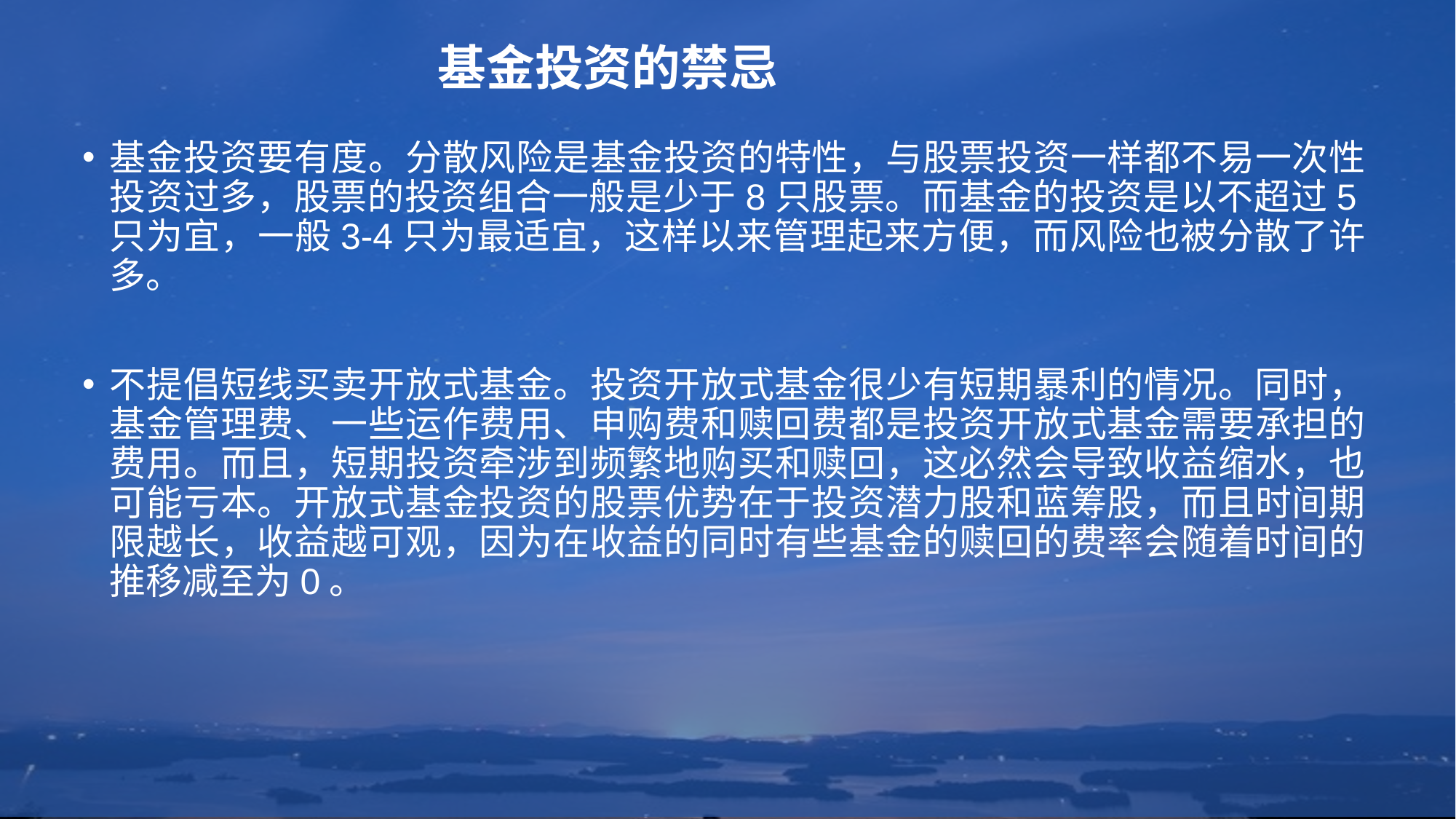

# 基金投资的禁忌
基金投资要有度。分散风险是基金投资的特性，与股票投资一样都不易一次性投资过多，股票的投资组合一般是少于8只股票。而基金的投资是以不超过5只为宜，一般3-4只为最适宜，这样以来管理起来方便，而风险也被分散了许多。

不提倡短线买卖开放式基金。投资开放式基金很少有短期暴利的情况。同时，基金管理费、一些运作费用、申购费和赎回费都是投资开放式基金需要承担的费用。而且，短期投资牵涉到频繁地购买和赎回，这必然会导致收益缩水，也可能亏本。开放式基金投资的股票优势在于投资潜力股和蓝筹股，而且时间期限越长，收益越可观，因为在收益的同时有些基金的赎回的费率会随着时间的推移减至为0。